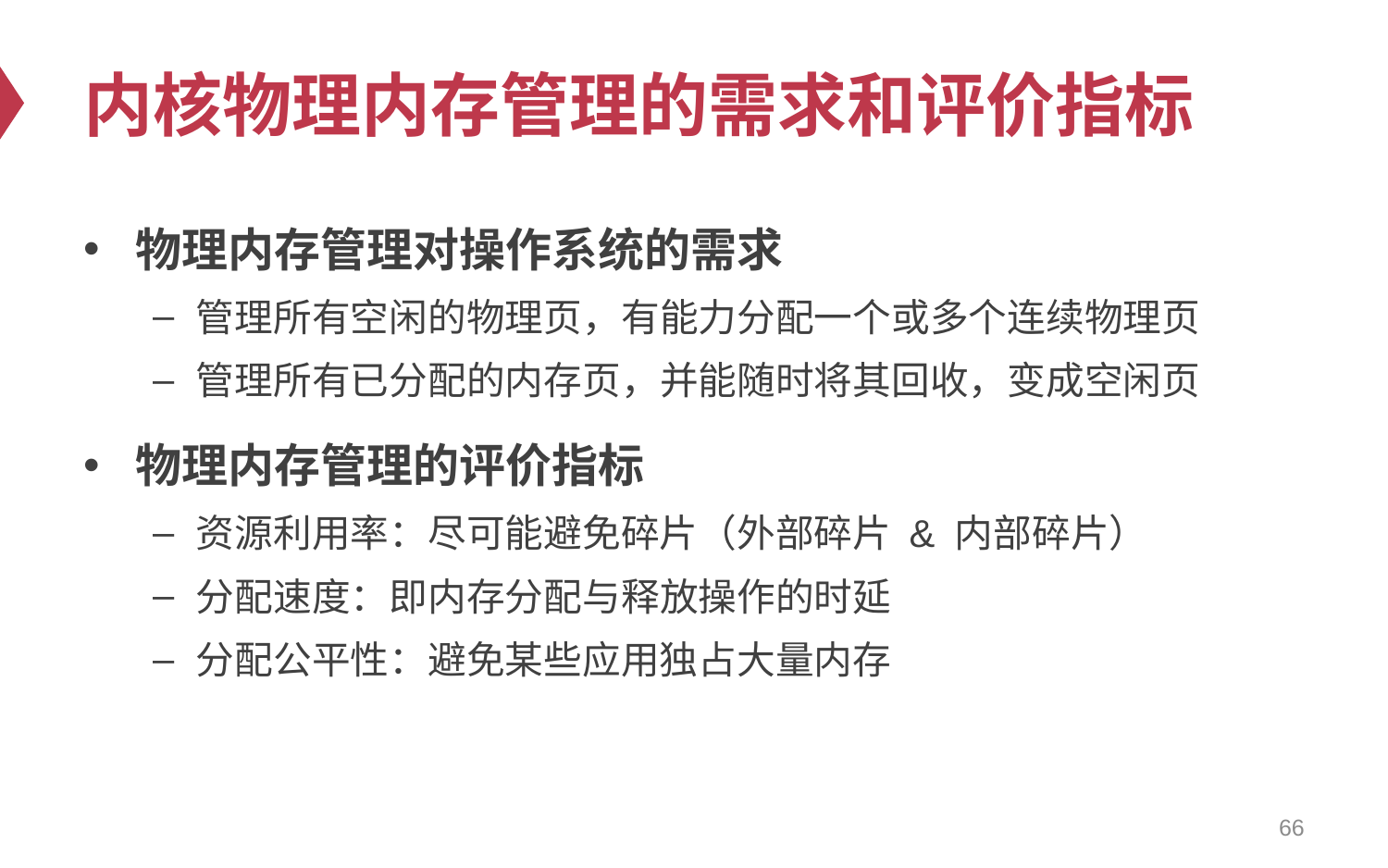

# 内核物理内存管理的需求和评价指标
物理内存管理对操作系统的需求
管理所有空闲的物理页，有能力分配一个或多个连续物理页
管理所有已分配的内存页，并能随时将其回收，变成空闲页
物理内存管理的评价指标
资源利用率：尽可能避免碎片（外部碎片 & 内部碎片）
分配速度：即内存分配与释放操作的时延
分配公平性：避免某些应用独占大量内存
66